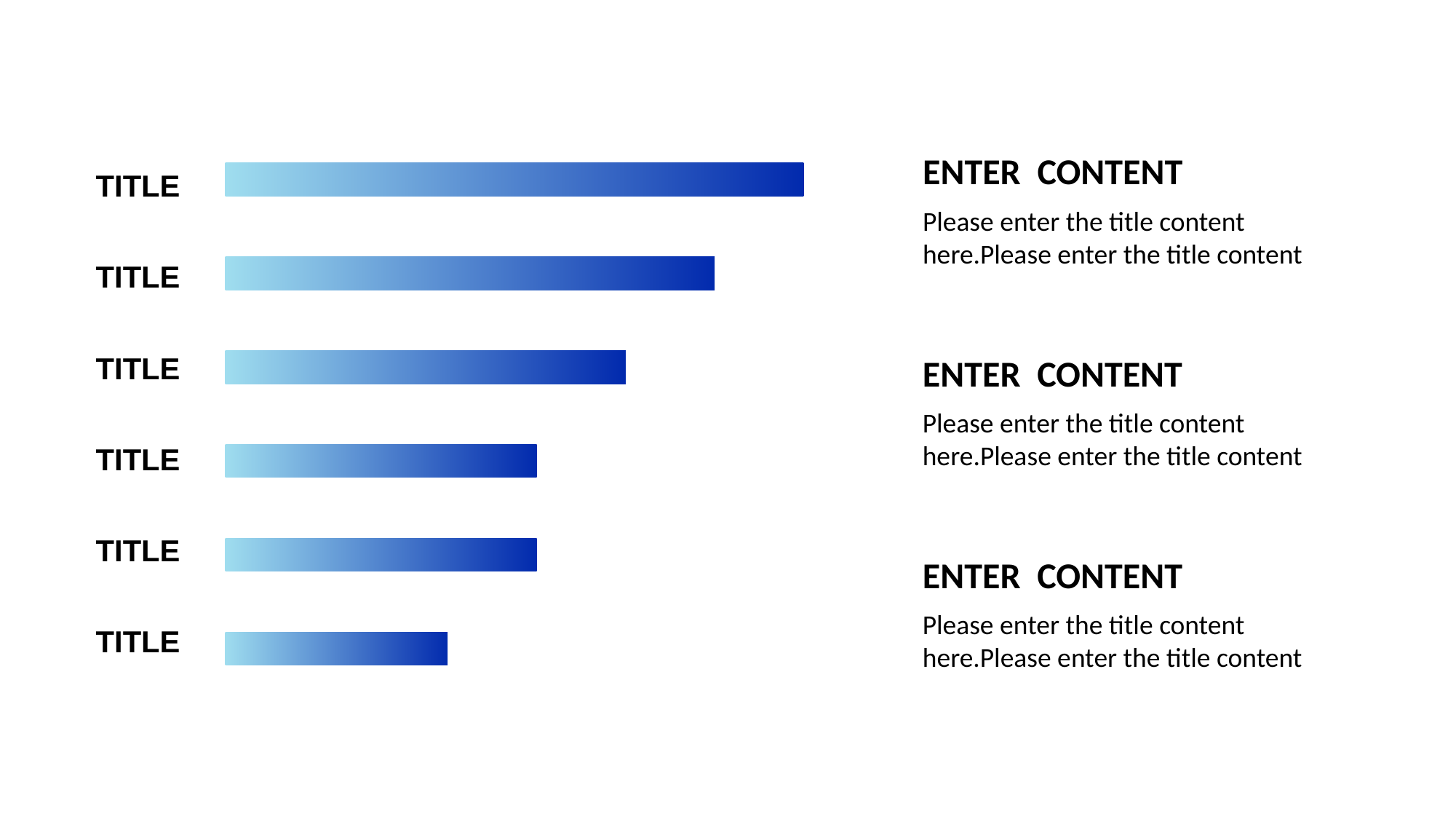

### Chart

| Category | 系列 1 |
|---|---|
| 1 | 2.5 |
| 2 | 3.5 |
| 3 | 3.5 |
| 4 | 4.5 |
| 5 | 5.5 |
| 6 | 6.5 |
TITLE
ENTER  CONTENT
Please enter the title content here.Please enter the title content
TITLE
TITLE
ENTER  CONTENT
Please enter the title content here.Please enter the title content
TITLE
TITLE
ENTER  CONTENT
Please enter the title content here.Please enter the title content
TITLE